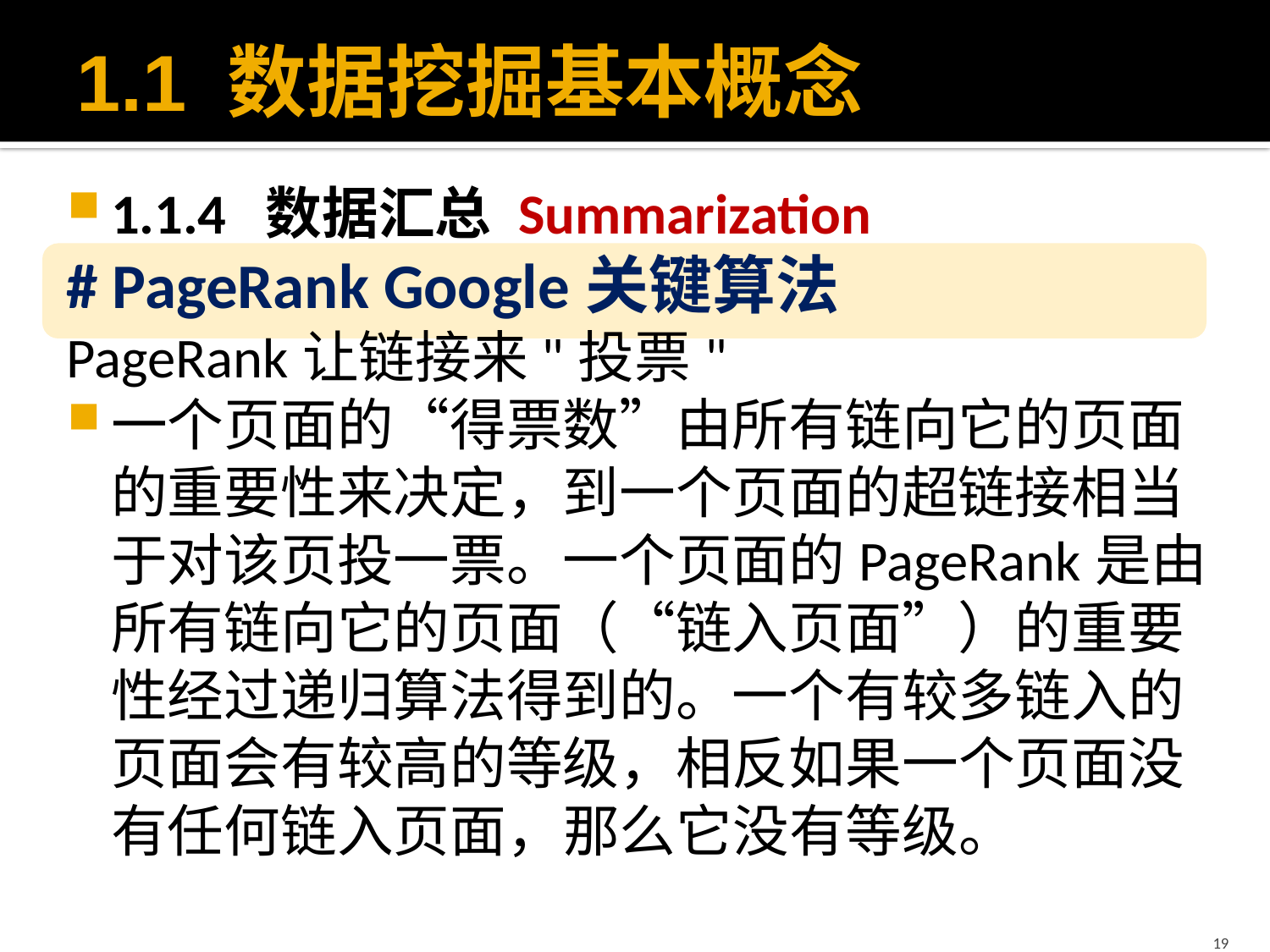

# 1.1 数据挖掘基本概念
1.1.4  数据汇总 Summarization
# PageRank Google关键算法
PageRank让链接来"投票"
一个页面的“得票数”由所有链向它的页面的重要性来决定，到一个页面的超链接相当于对该页投一票。一个页面的PageRank是由所有链向它的页面（“链入页面”）的重要性经过递归算法得到的。一个有较多链入的页面会有较高的等级，相反如果一个页面没有任何链入页面，那么它没有等级。

19